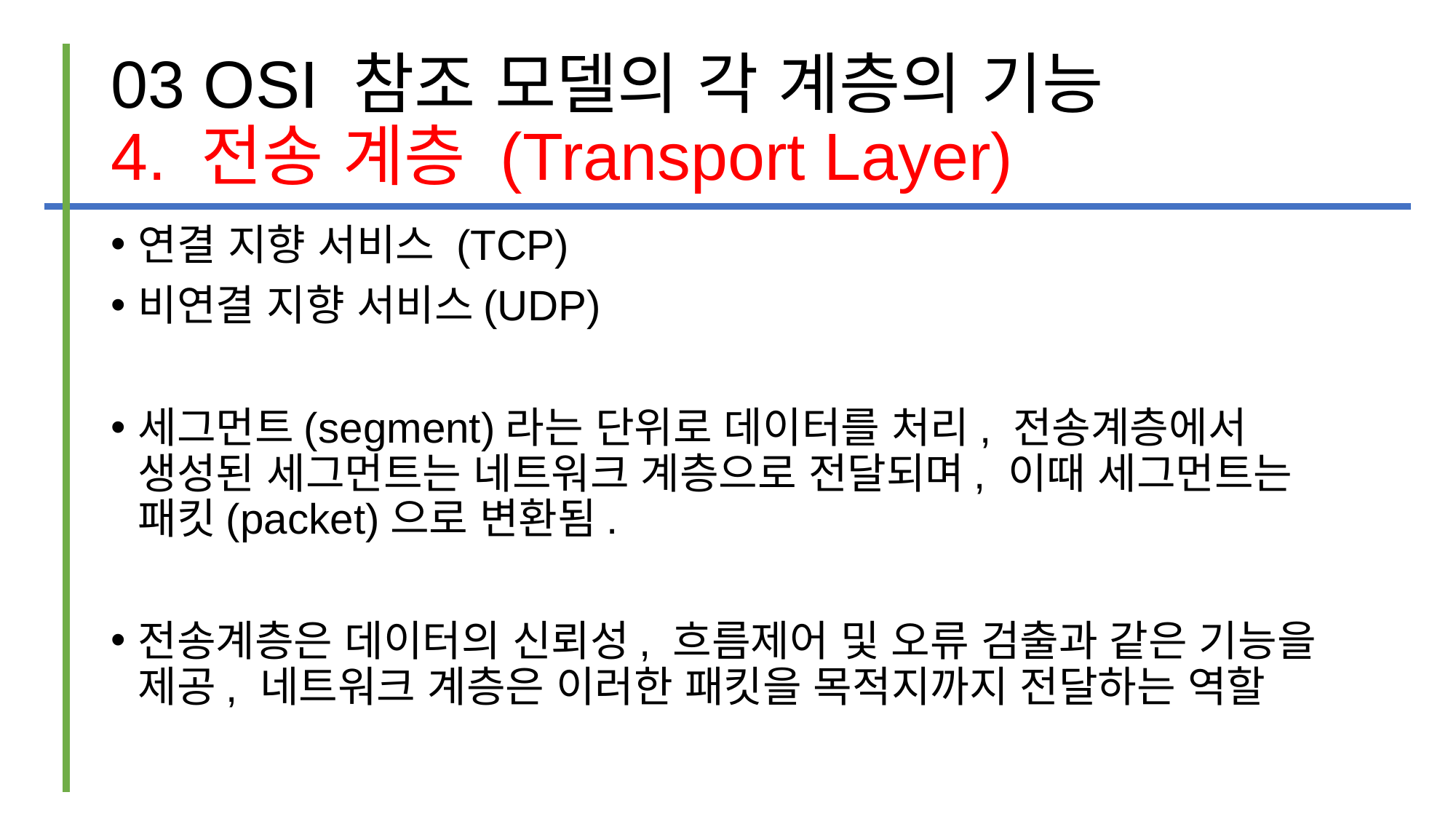

# 03 OSI 참조 모델의 각 계층의 기능 4. 전송 계층 (Transport Layer)
연결 지향 서비스 (TCP)
비연결 지향 서비스(UDP)

세그먼트(segment)라는 단위로 데이터를 처리, 전송계층에서 생성된 세그먼트는 네트워크 계층으로 전달되며, 이때 세그먼트는 패킷(packet)으로 변환됨.

전송계층은 데이터의 신뢰성, 흐름제어 및 오류 검출과 같은 기능을 제공, 네트워크 계층은 이러한 패킷을 목적지까지 전달하는 역할